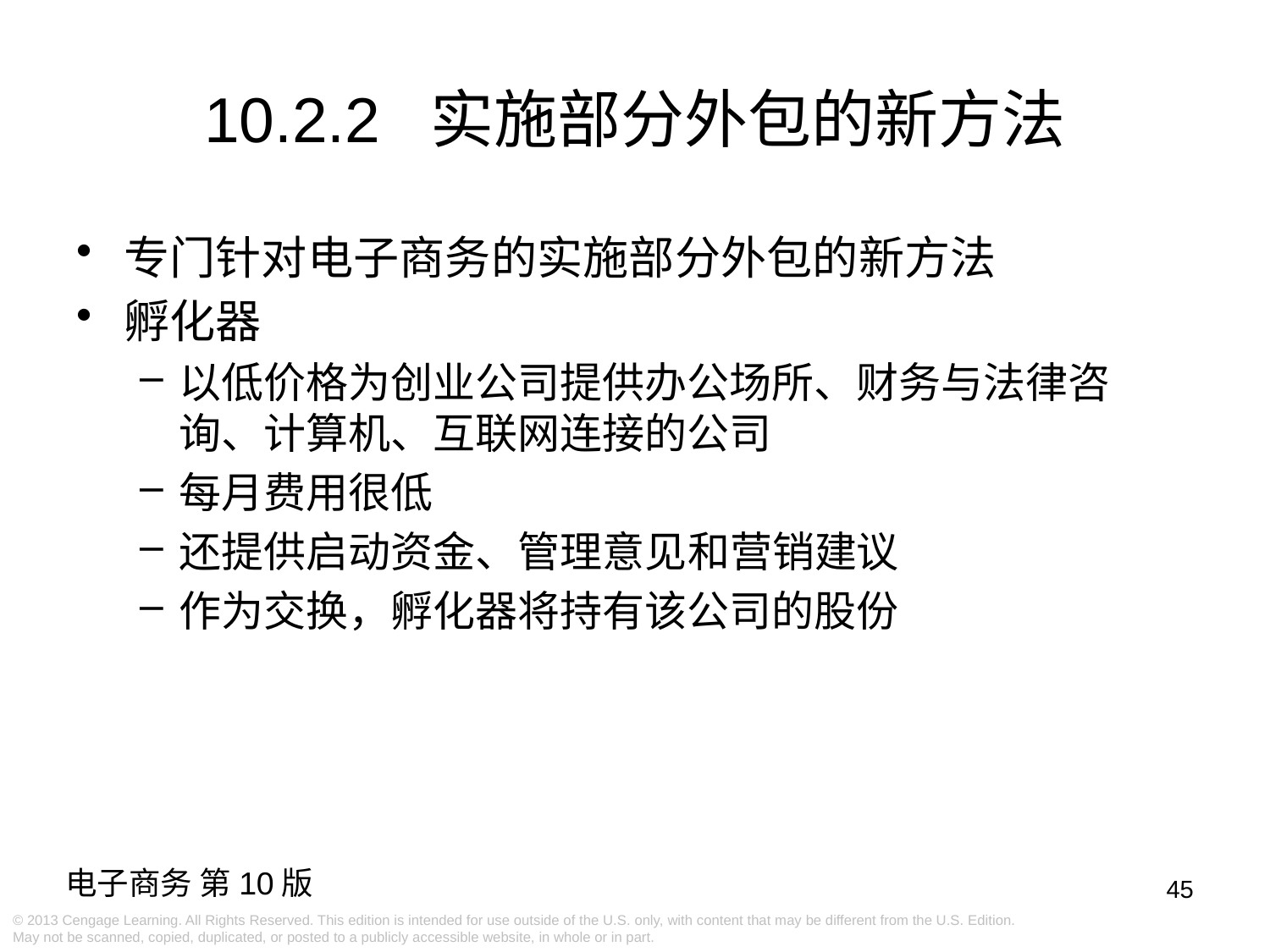

10.2.2  实施部分外包的新方法
专门针对电子商务的实施部分外包的新方法
孵化器
以低价格为创业公司提供办公场所、财务与法律咨询、计算机、互联网连接的公司
每月费用很低
还提供启动资金、管理意见和营销建议
作为交换，孵化器将持有该公司的股份
45